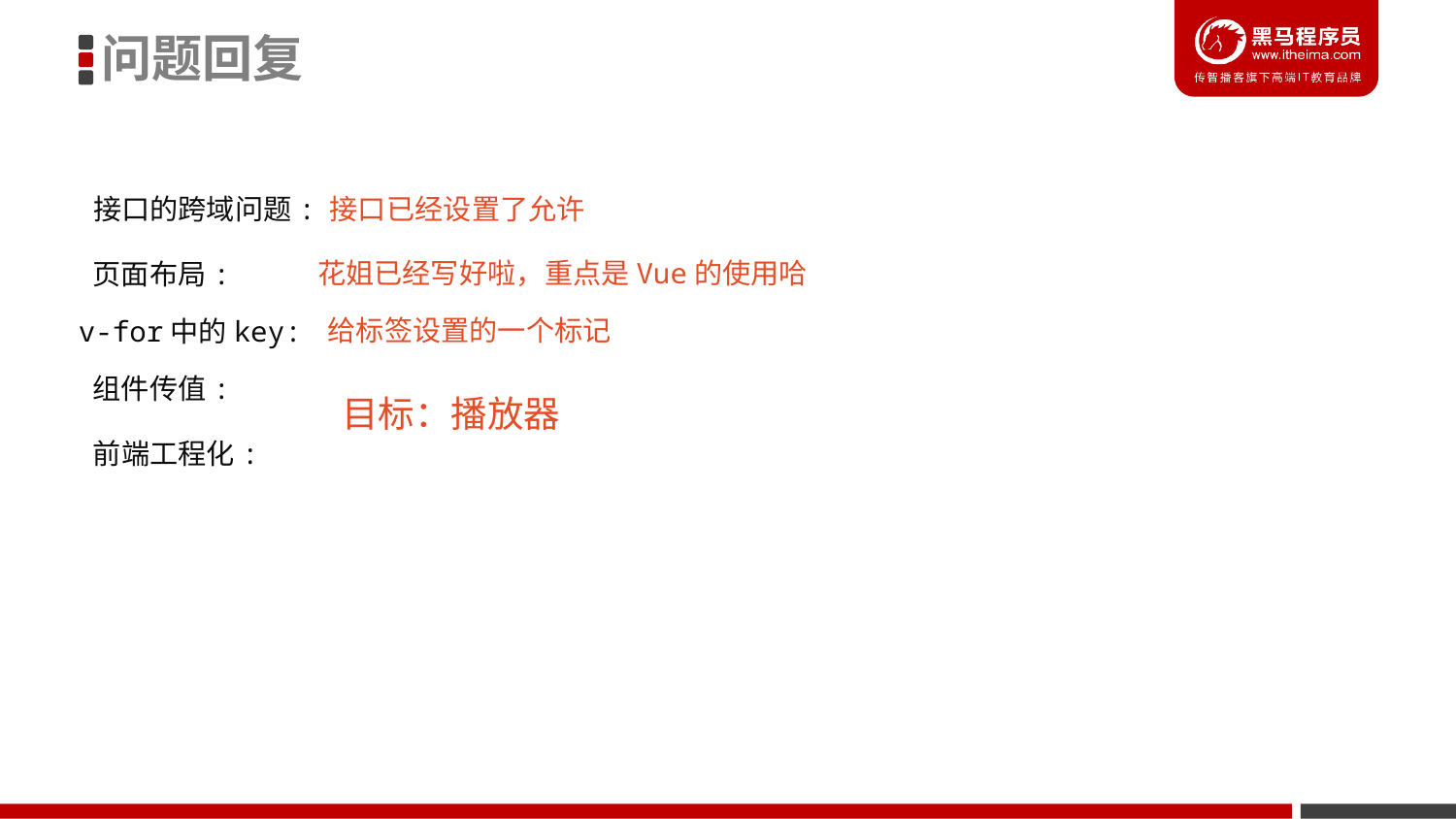

问题回复
接口的跨域问题:
接口已经设置了允许
花姐已经写好啦，重点是Vue的使用哈
页面布局:
给标签设置的一个标记
v-for中的key:
组件传值:
目标：播放器
前端工程化: